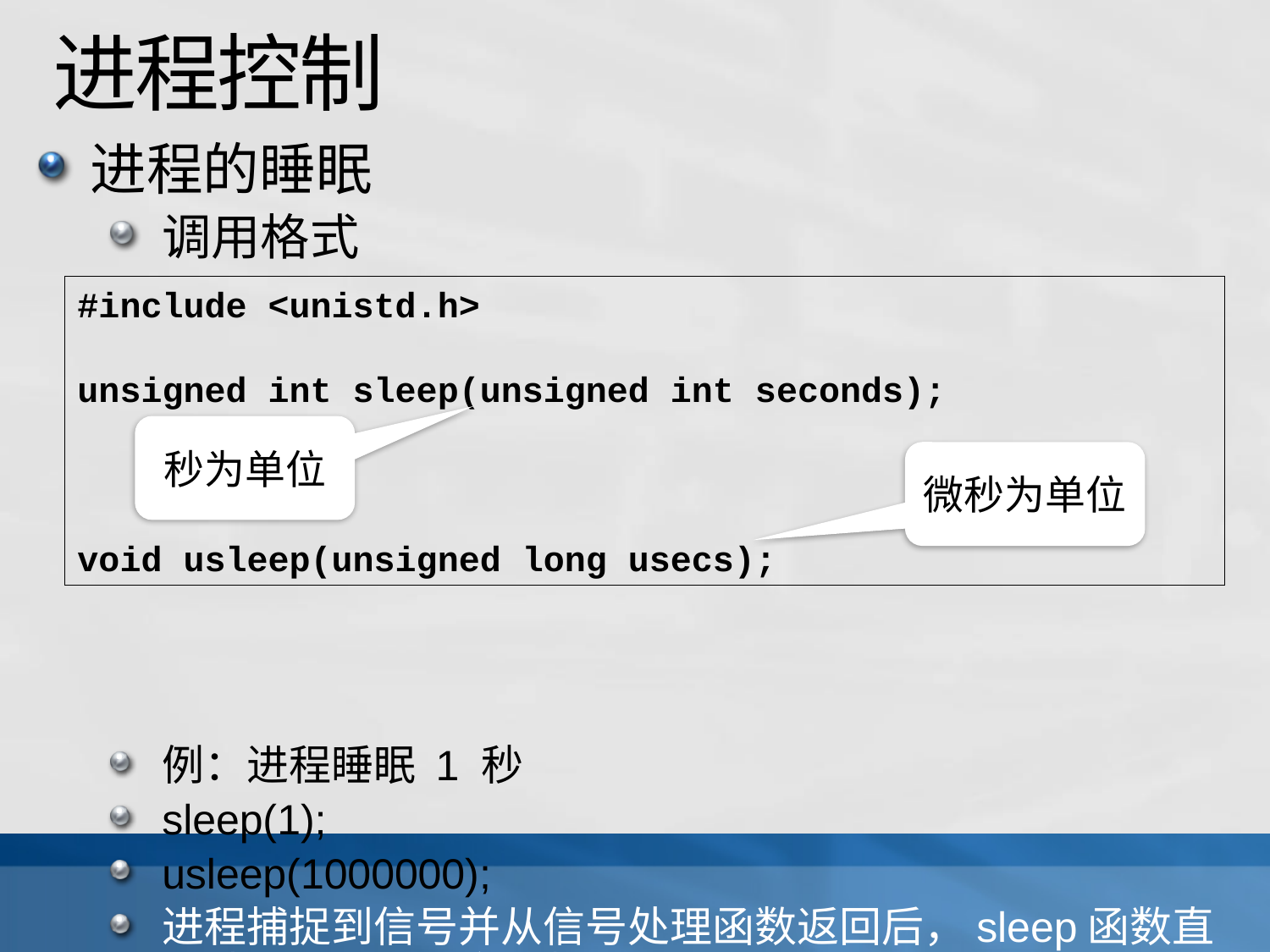

# 进程控制
进程的睡眠
调用格式

例：进程睡眠 1 秒
sleep(1);
usleep(1000000);
进程捕捉到信号并从信号处理函数返回后，sleep函数直接结束，返回剩余秒数
#include <unistd.h>

unsigned int sleep(unsigned int seconds);

void usleep(unsigned long usecs);
秒为单位
微秒为单位